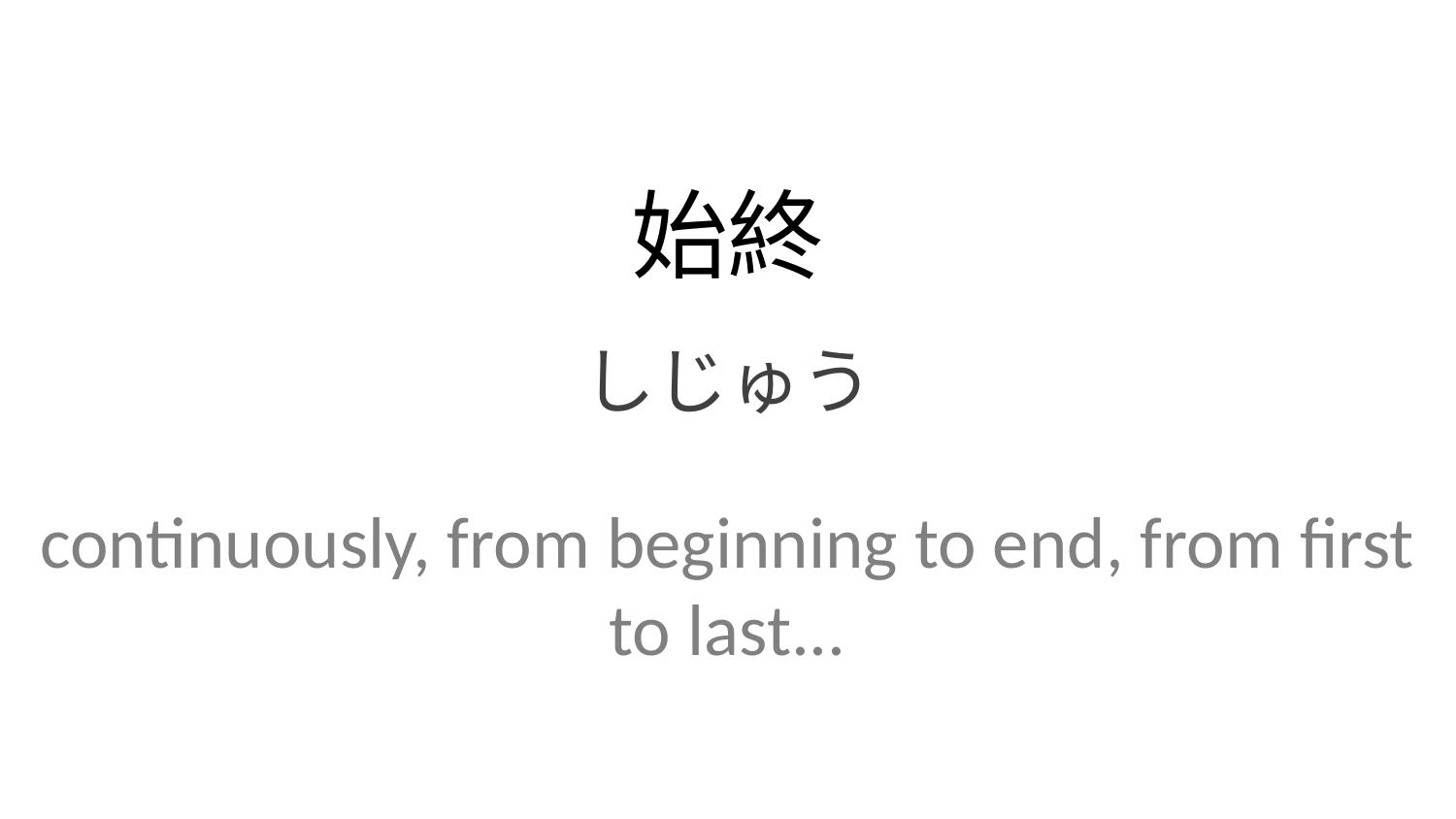

始終

しじゅう
continuously, from beginning to end, from first to last...